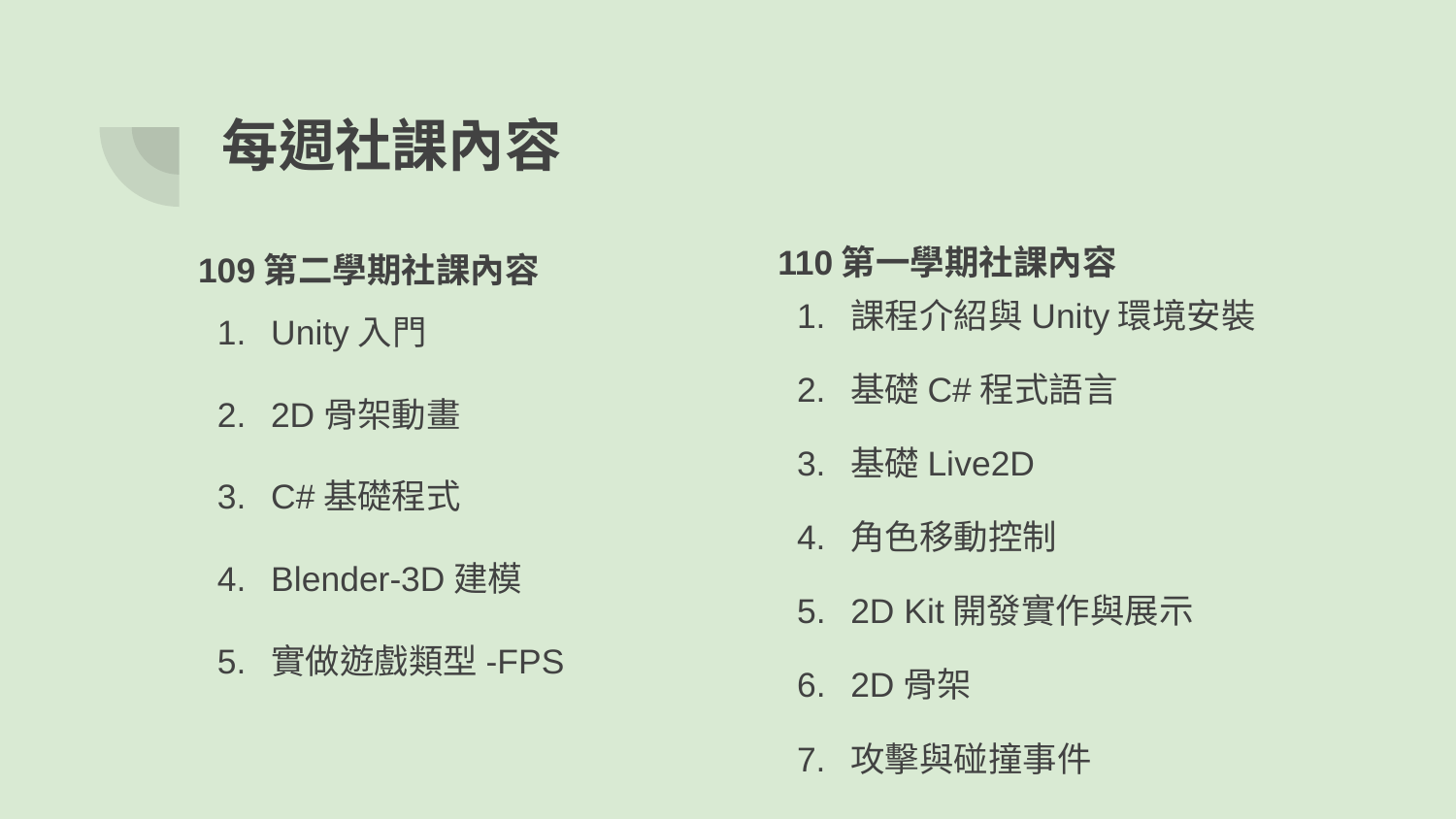

# 每週社課內容
109第二學期社課內容
Unity入門
2D骨架動畫
C#基礎程式
Blender-3D建模
實做遊戲類型-FPS
110第一學期社課內容
課程介紹與Unity環境安裝
基礎C#程式語言
基礎Live2D
角色移動控制
2D Kit開發實作與展示
2D骨架
攻擊與碰撞事件